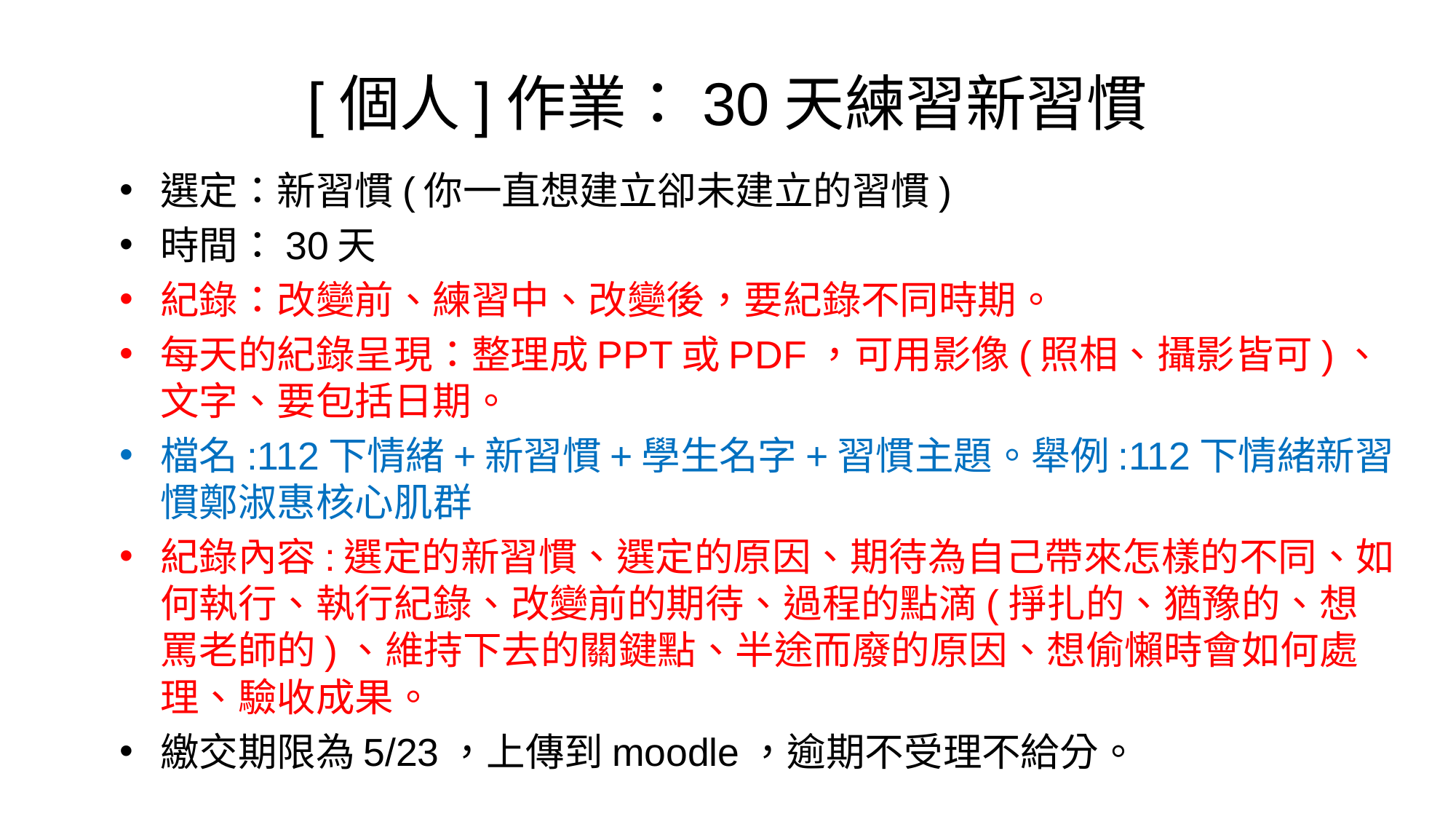

# [個人]作業：30天練習新習慣
選定：新習慣(你一直想建立卻未建立的習慣)
時間：30天
紀錄：改變前、練習中、改變後，要紀錄不同時期。
每天的紀錄呈現：整理成PPT或PDF，可用影像(照相、攝影皆可)、文字、要包括日期。
檔名:112下情緒+新習慣+學生名字+習慣主題。舉例:112下情緒新習慣鄭淑惠核心肌群
紀錄內容:選定的新習慣、選定的原因、期待為自己帶來怎樣的不同、如何執行、執行紀錄、改變前的期待、過程的點滴(掙扎的、猶豫的、想罵老師的)、維持下去的關鍵點、半途而廢的原因、想偷懶時會如何處理、驗收成果。
繳交期限為5/23，上傳到moodle，逾期不受理不給分。